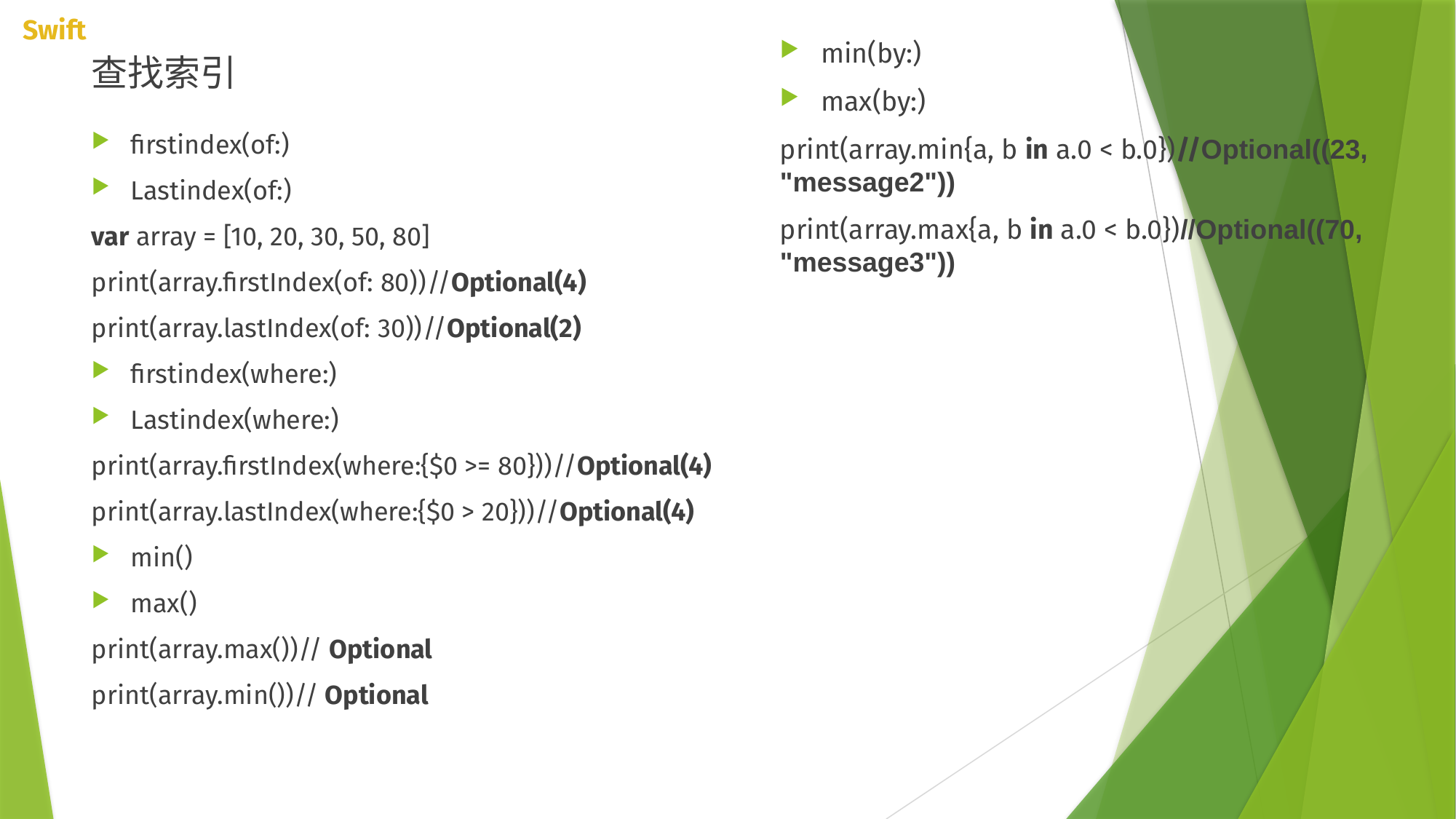

查找索引
min(by:)
max(by:)
print(array.min{a, b in a.0 < b.0})//Optional((23, "message2"))
print(array.max{a, b in a.0 < b.0})//Optional((70, "message3"))

firstindex(of:)
Lastindex(of:)
var array = [10, 20, 30, 50, 80]
print(array.firstIndex(of: 80))//Optional(4)
print(array.lastIndex(of: 30))//Optional(2)
firstindex(where:)
Lastindex(where:)
print(array.firstIndex(where:{$0 >= 80}))//Optional(4)
print(array.lastIndex(where:{$0 > 20}))//Optional(4)
min()
max()
print(array.max())// Optional
print(array.min())// Optional